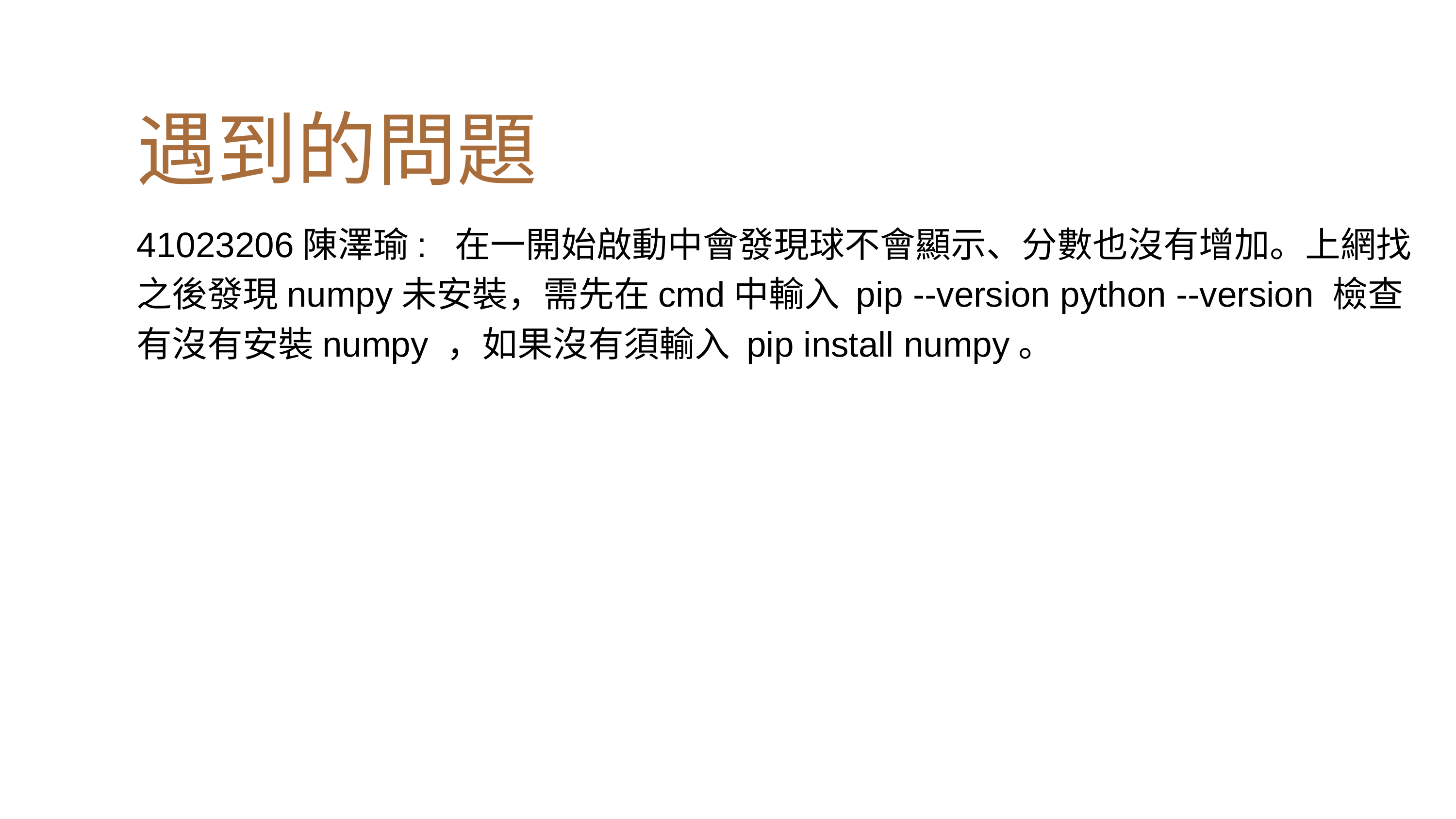

遇到的問題
41023206陳澤瑜:  在一開始啟動中會發現球不會顯示、分數也沒有增加。上網找之後發現numpy未安裝，需先在cmd中輸入 pip --version python --version 檢查有沒有安裝numpy ，如果沒有須輸入 pip install numpy。